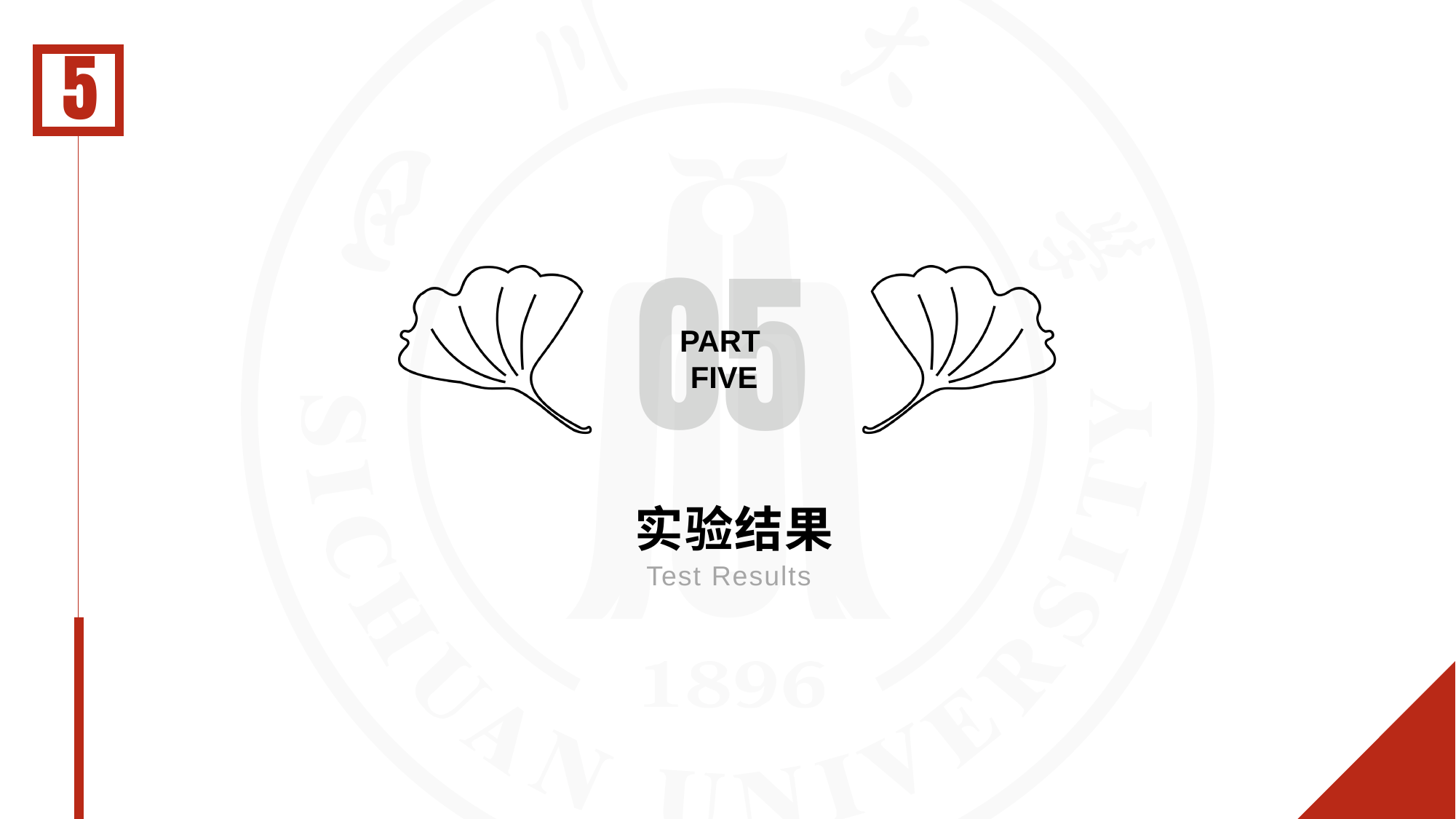

5
05
PART
FIVE
# 实验结果
Test Results